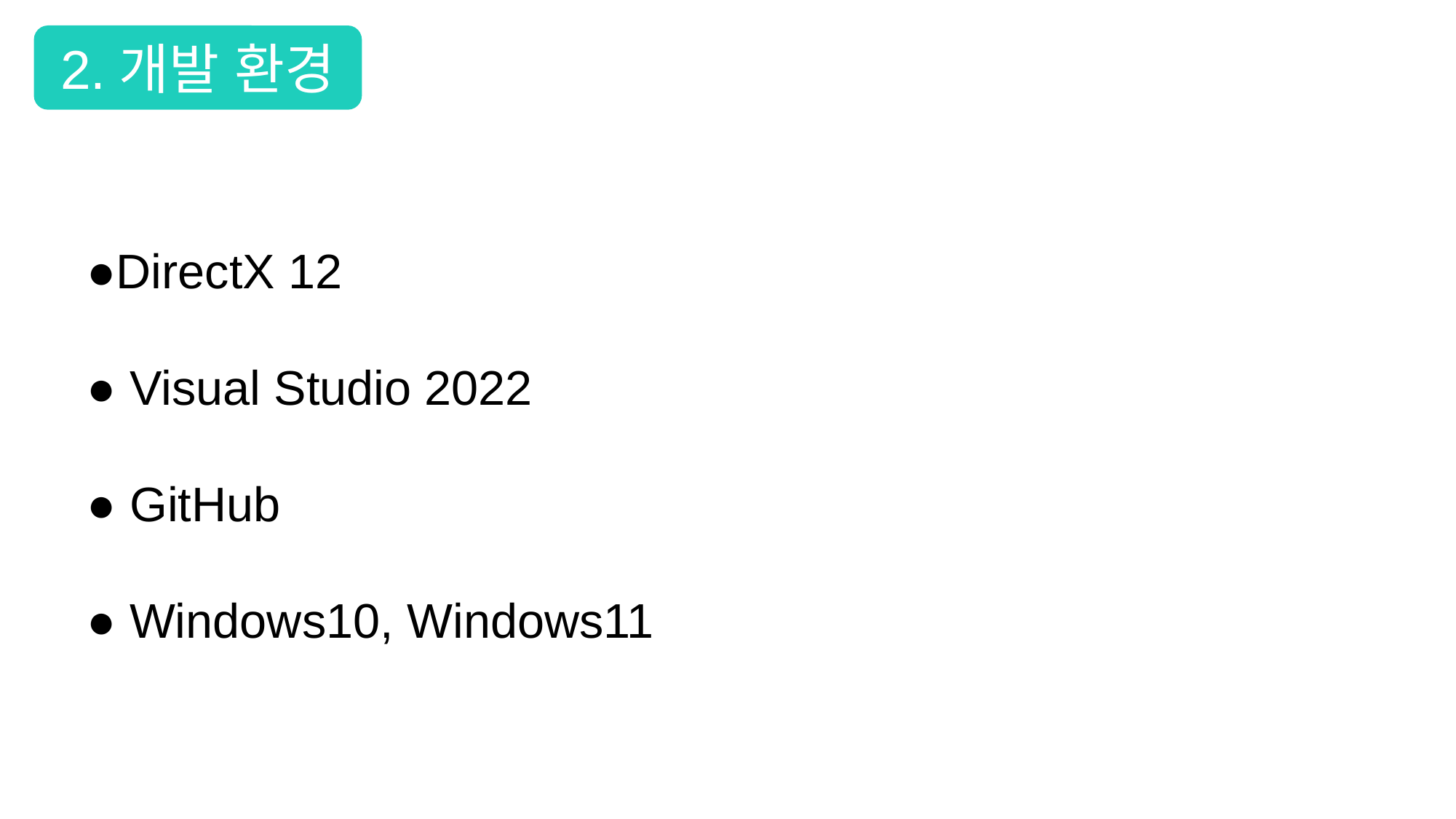

2.개발 환경

●DirectX 12

● Visual Studio 2022

● GitHub

● Windows10, Windows11